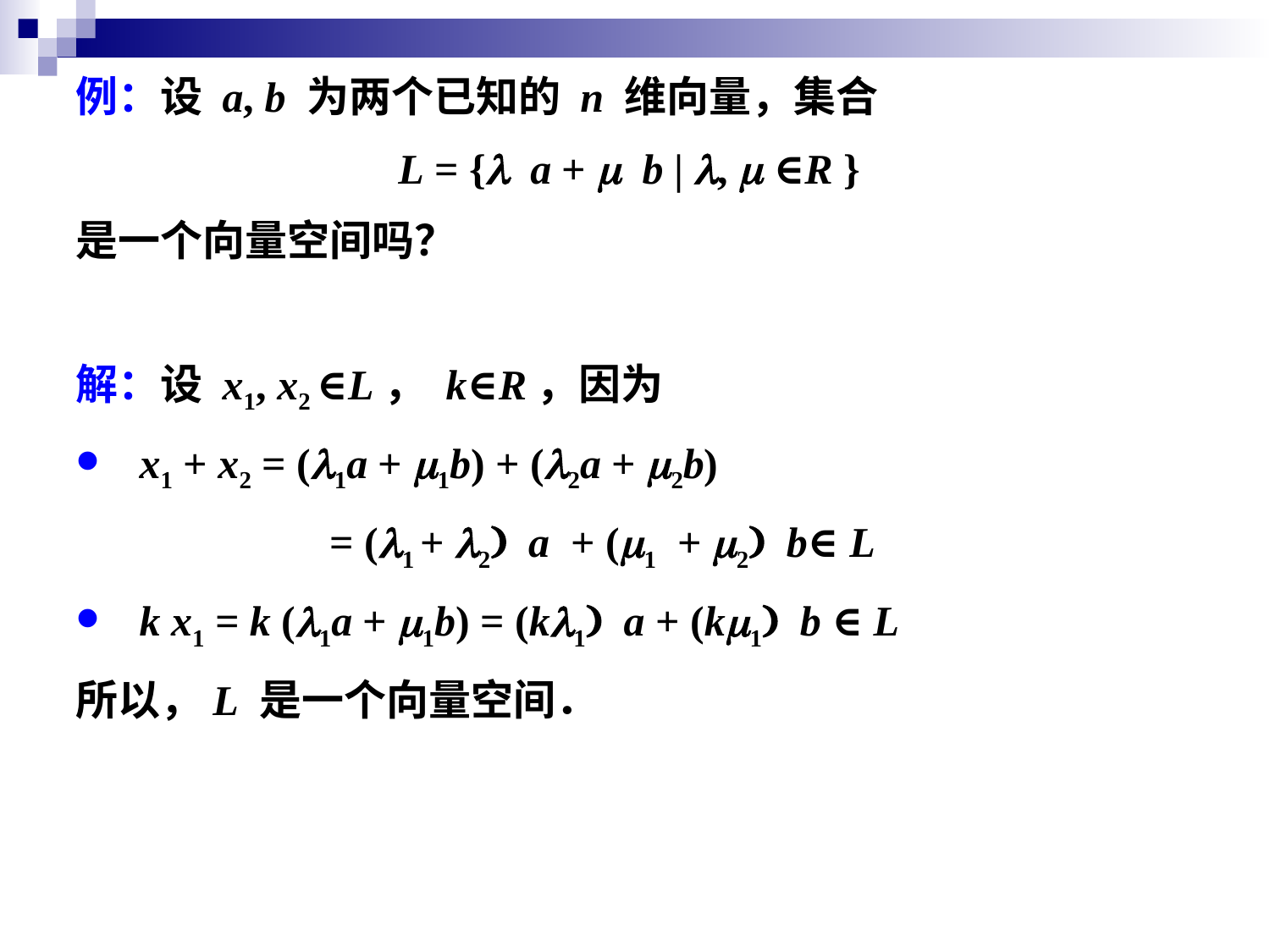

例：设 a, b 为两个已知的 n 维向量，集合
L = {λ a + μ b | λ, μ ∈R }
是一个向量空间吗？

解：设 x1, x2 ∈L， k∈R，因为
x1 + x2 = (λ1a + μ1b) + (λ2a + μ2b)
		      = (λ1 + λ2) a  + (μ1 + μ2) b∈ L
k x1 = k (λ1a + μ1b) = (kλ1) a + (kμ1) b ∈ L
所以，L 是一个向量空间．